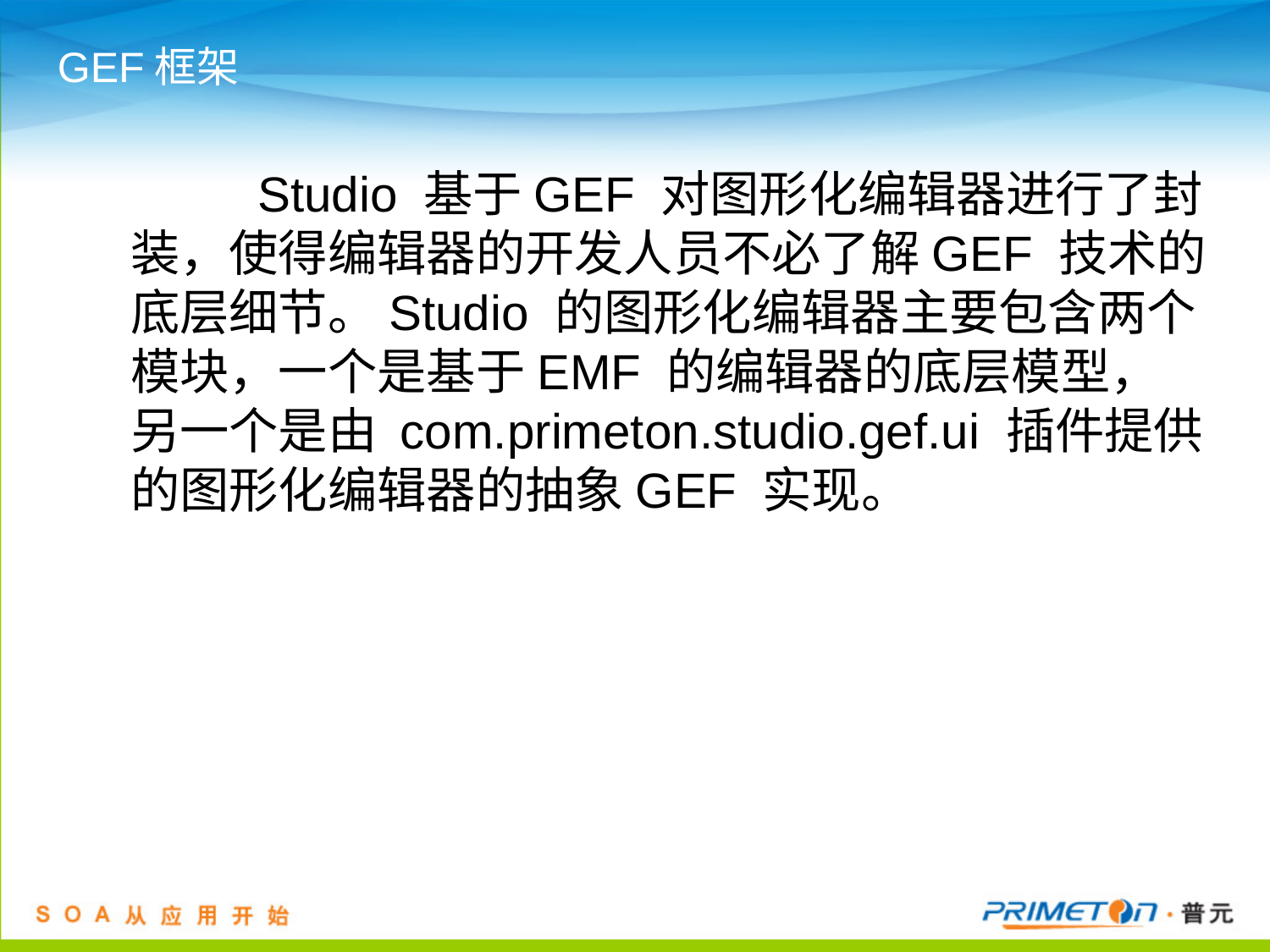

# GEF框架
		Studio 基于GEF 对图形化编辑器进行了封装，使得编辑器的开发人员不必了解GEF 技术的底层细节。Studio 的图形化编辑器主要包含两个模块，一个是基于EMF 的编辑器的底层模型，另一个是由 com.primeton.studio.gef.ui 插件提供的图形化编辑器的抽象GEF 实现。